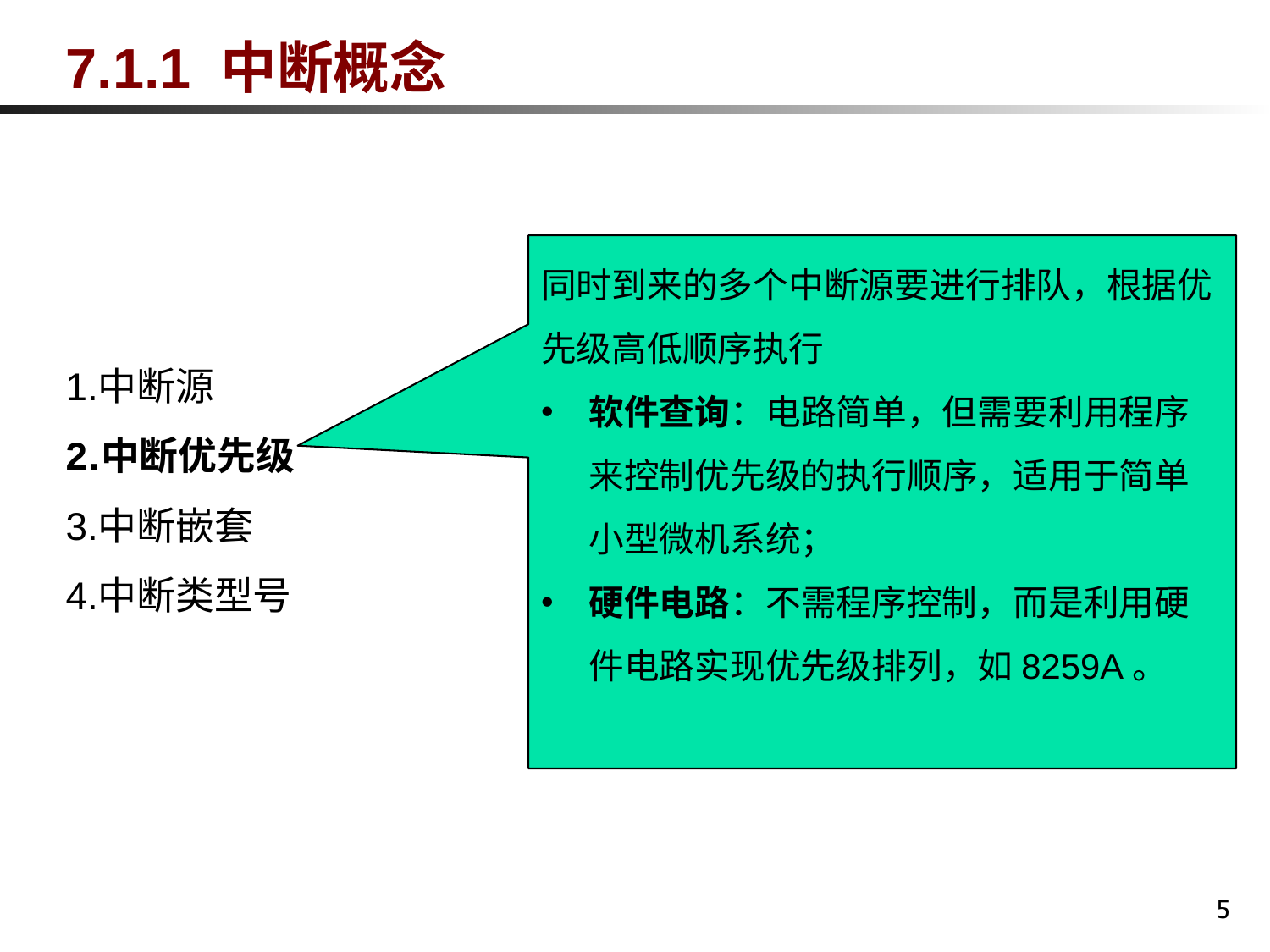

# 7.1.1 中断概念
同时到来的多个中断源要进行排队，根据优先级高低顺序执行
软件查询：电路简单，但需要利用程序来控制优先级的执行顺序，适用于简单小型微机系统；
硬件电路：不需程序控制，而是利用硬件电路实现优先级排列，如8259A。
中断源
中断优先级
中断嵌套
中断类型号
5